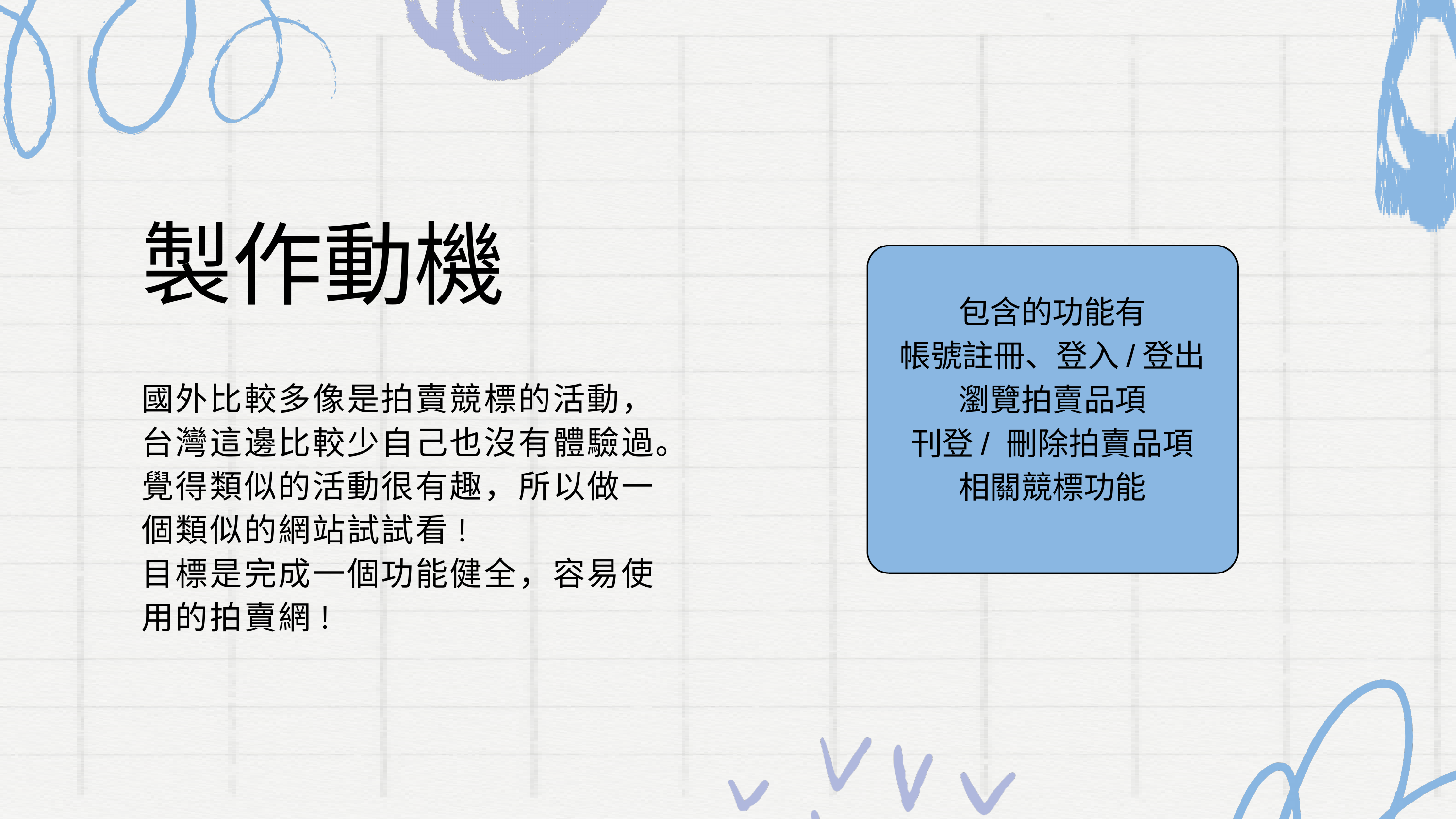

製作動機

包含的功能有
帳號註冊、登入/登出
瀏覽拍賣品項
刊登/ 刪除拍賣品項
相關競標功能

國外比較多像是拍賣競標的活動，台灣這邊比較少自己也沒有體驗過。覺得類似的活動很有趣，所以做一個類似的網站試試看!
目標是完成一個功能健全，容易使用的拍賣網!